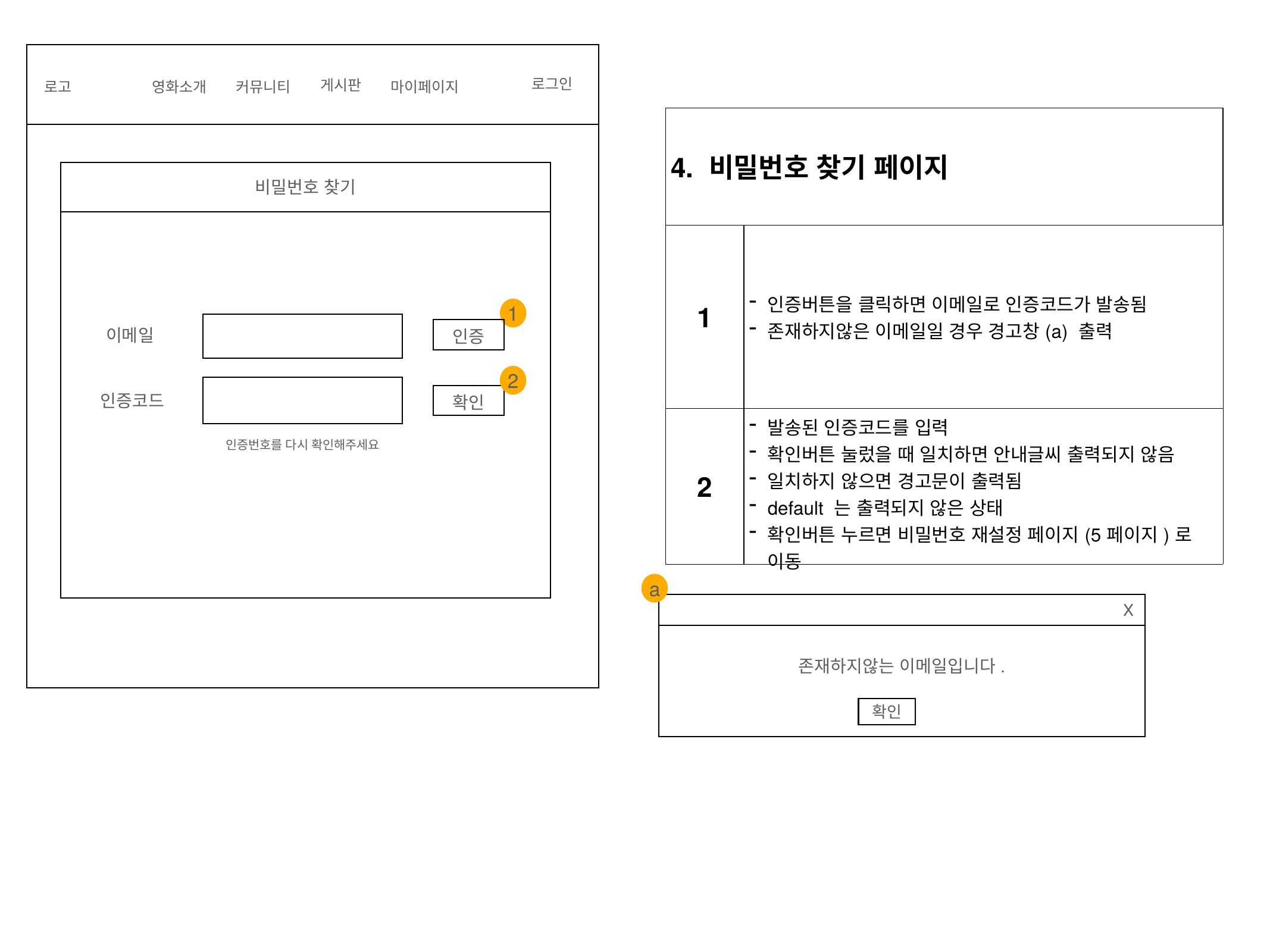

로그인
게시판
영화소개
마이페이지
로고
커뮤니티
| 4. 비밀번호 찾기 페이지 |  |  |  |
| --- | --- | --- | --- |
| 1 | 인증버튼을 클릭하면 이메일로 인증코드가 발송됨 존재하지않은 이메일일 경우 경고창(a) 출력 |  |  |
| 2 | 발송된 인증코드를 입력 확인버튼 눌렀을 때 일치하면 안내글씨 출력되지 않음 일치하지 않으면 경고문이 출력됨 default 는 출력되지 않은 상태 확인버튼 누르면 비밀번호 재설정 페이지(5페이지)로 이동 |  |  |

비밀번호 찾기

1

이메일
인증

2

인증코드
확인
인증번호를 다시 확인해주세요

a

X

존재하지않는 이메일입니다.

확인